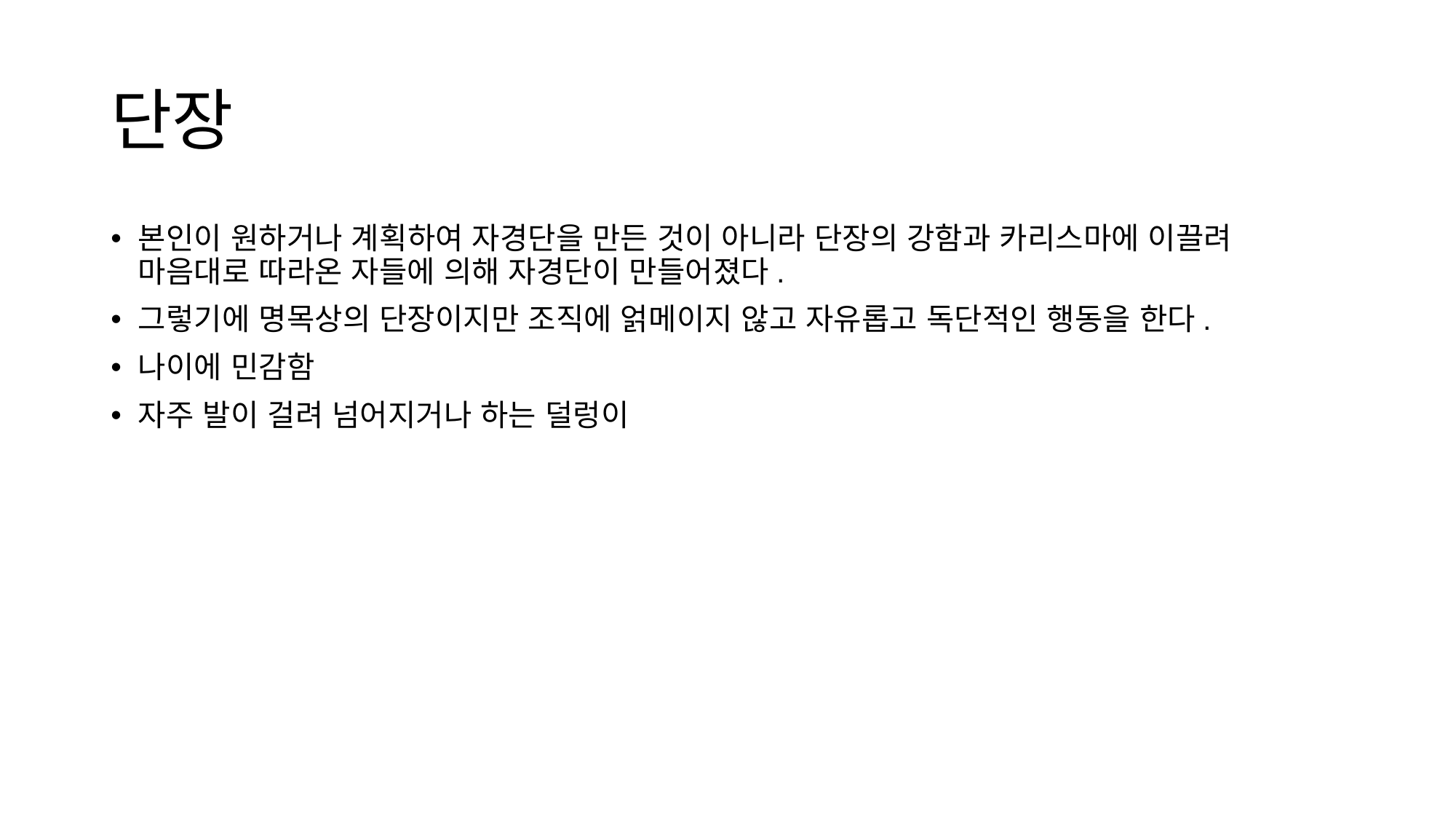

# 단장
본인이 원하거나 계획하여 자경단을 만든 것이 아니라 단장의 강함과 카리스마에 이끌려 마음대로 따라온 자들에 의해 자경단이 만들어졌다.
그렇기에 명목상의 단장이지만 조직에 얽메이지 않고 자유롭고 독단적인 행동을 한다.
나이에 민감함
자주 발이 걸려 넘어지거나 하는 덜렁이